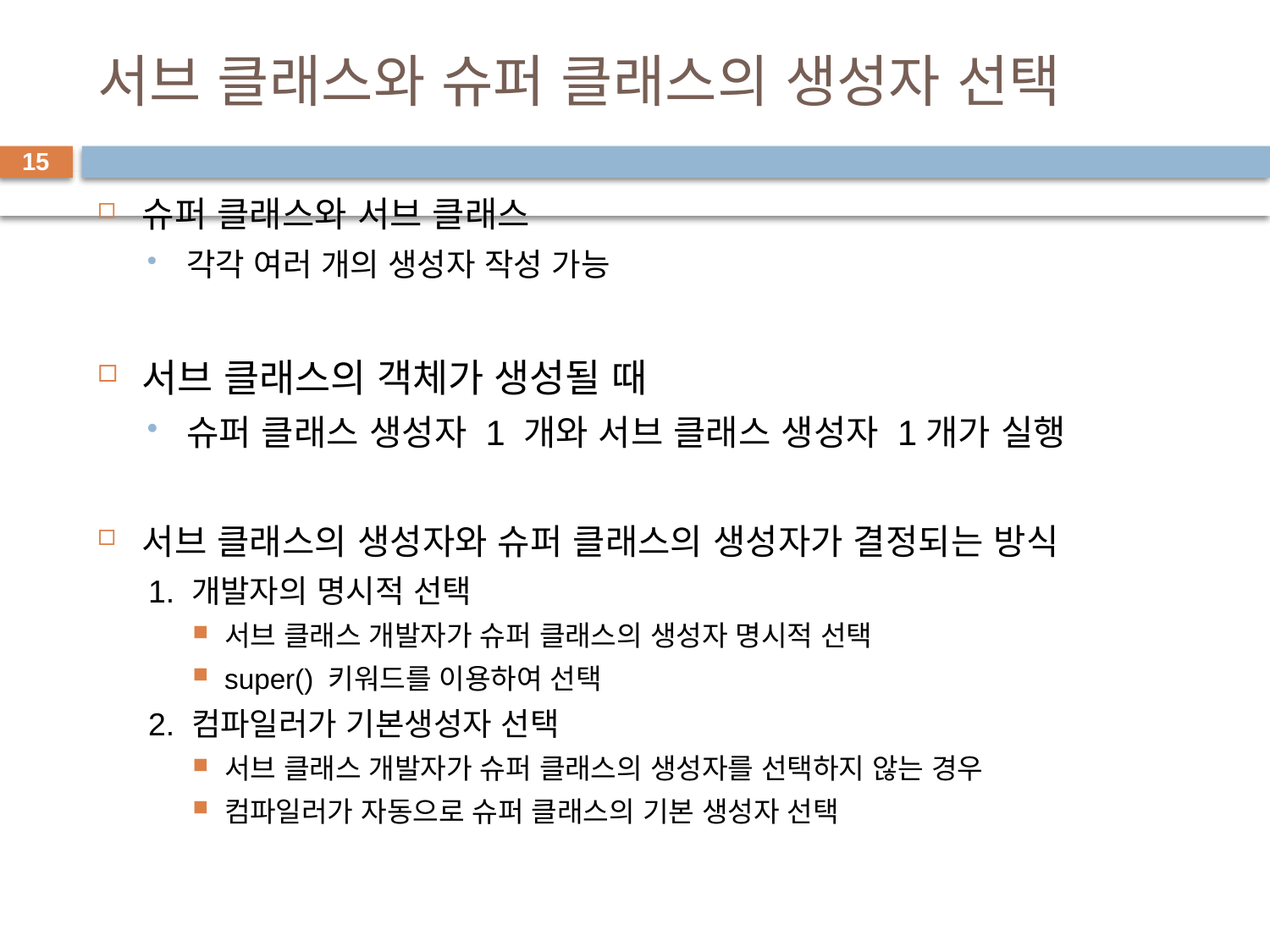

# 서브 클래스와 슈퍼 클래스의 생성자 선택
15
슈퍼 클래스와 서브 클래스
각각 여러 개의 생성자 작성 가능

서브 클래스의 객체가 생성될 때
슈퍼 클래스 생성자 1 개와 서브 클래스 생성자 1개가 실행

서브 클래스의 생성자와 슈퍼 클래스의 생성자가 결정되는 방식
1. 개발자의 명시적 선택
서브 클래스 개발자가 슈퍼 클래스의 생성자 명시적 선택
super() 키워드를 이용하여 선택
2. 컴파일러가 기본생성자 선택
서브 클래스 개발자가 슈퍼 클래스의 생성자를 선택하지 않는 경우
컴파일러가 자동으로 슈퍼 클래스의 기본 생성자 선택